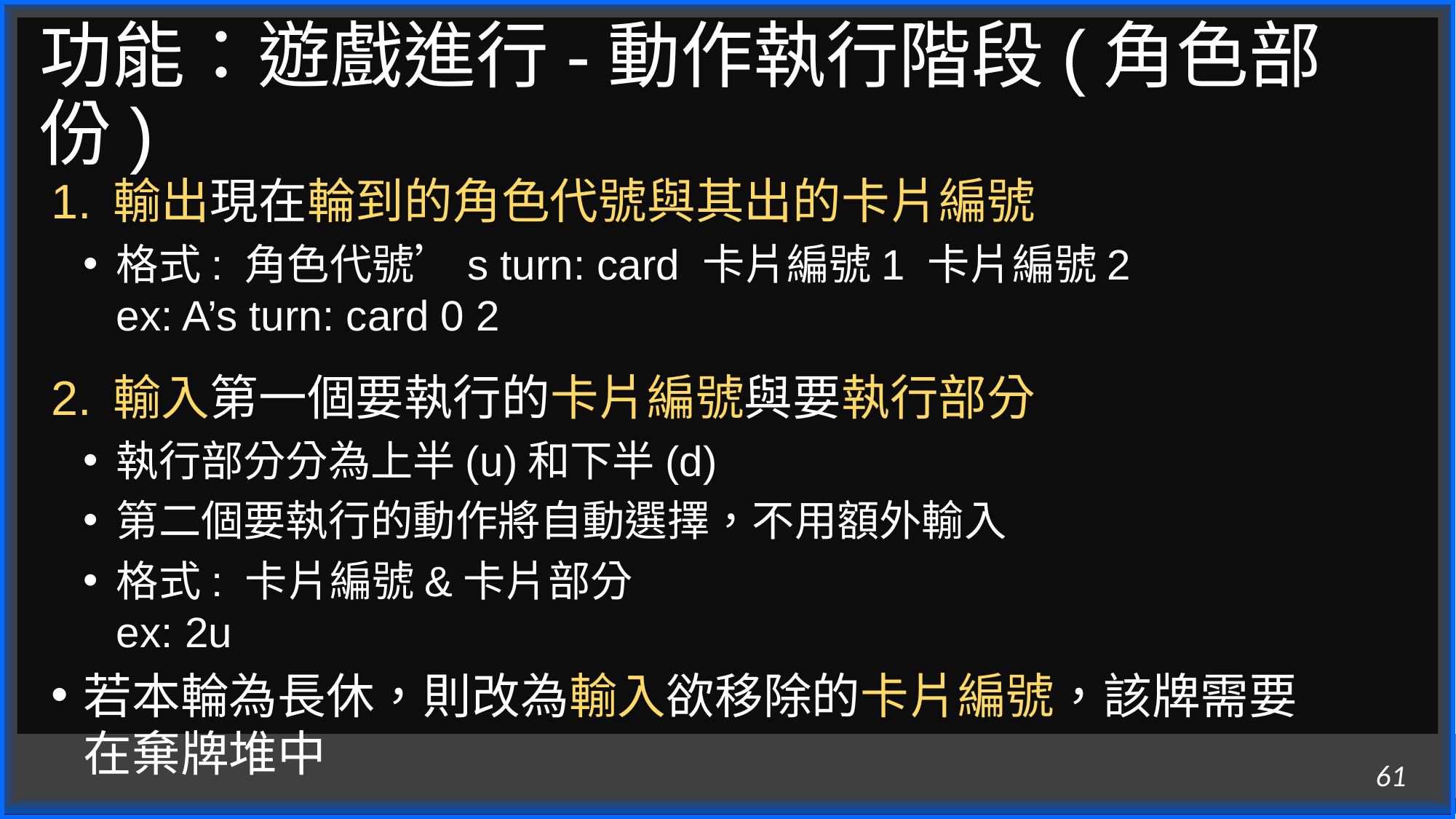

# 功能：遊戲進行-動作執行階段(角色部份)
輸出現在輪到的角色代號與其出的卡片編號
格式: 角色代號’s turn: card 卡片編號1 卡片編號2
ex: A’s turn: card 0 2
輸入第一個要執行的卡片編號與要執行部分
執行部分分為上半(u)和下半(d)
第二個要執行的動作將自動選擇，不用額外輸入
格式: 卡片編號&卡片部分
ex: 2u
若本輪為長休，則改為輸入欲移除的卡片編號，該牌需要在棄牌堆中